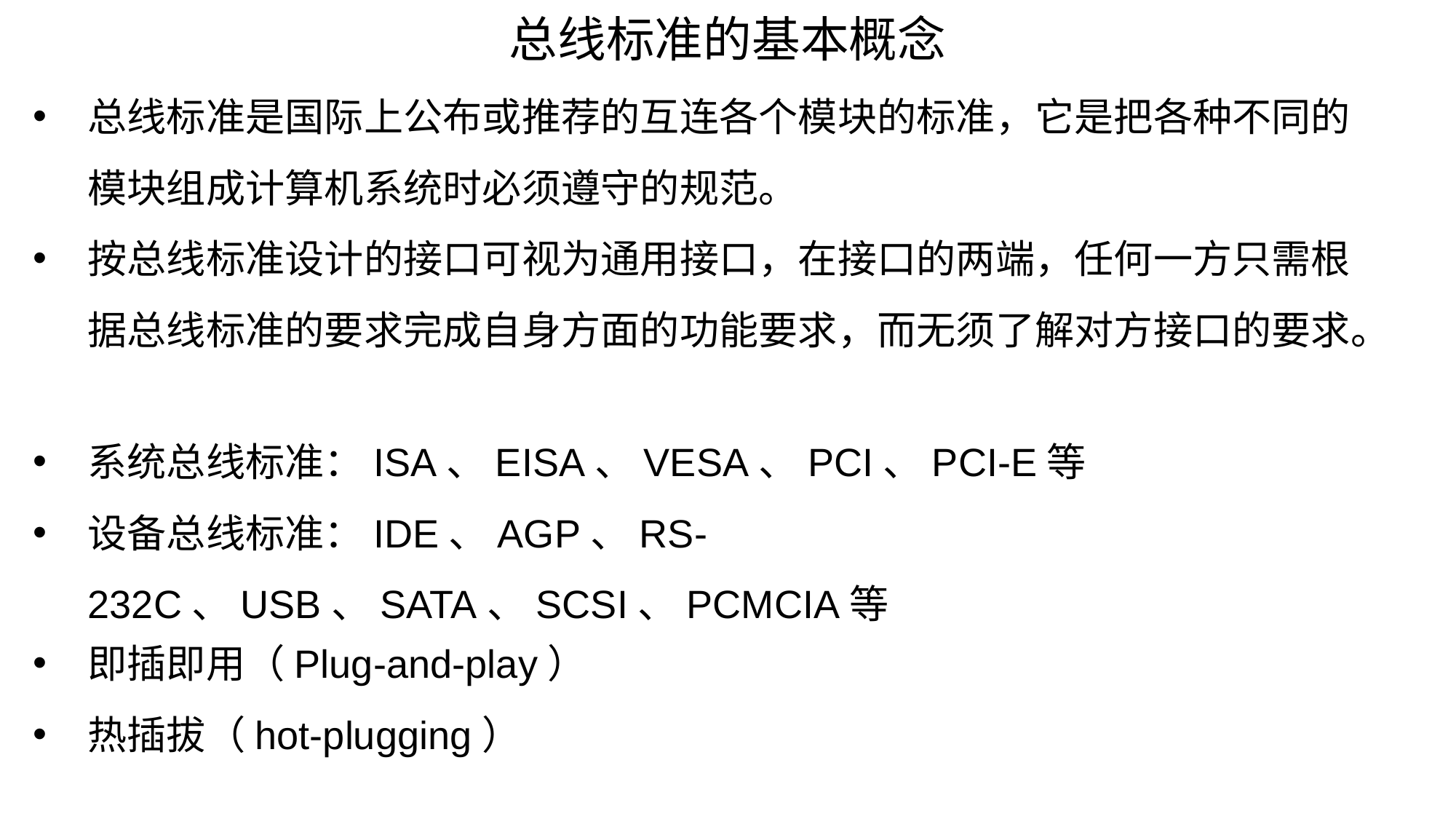

总线标准的基本概念
总线标准是国际上公布或推荐的互连各个模块的标准，它是把各种不同的模块组成计算机系统时必须遵守的规范。
按总线标准设计的接口可视为通用接口，在接口的两端，任何一方只需根据总线标准的要求完成自身方面的功能要求，而无须了解对方接口的要求。
系统总线标准：ISA、EISA、VESA、PCI、PCI-E等
设备总线标准：IDE、AGP、RS-232C、USB、SATA、SCSI、PCMCIA等
即插即用（Plug-and-play）
热插拔（hot-plugging）